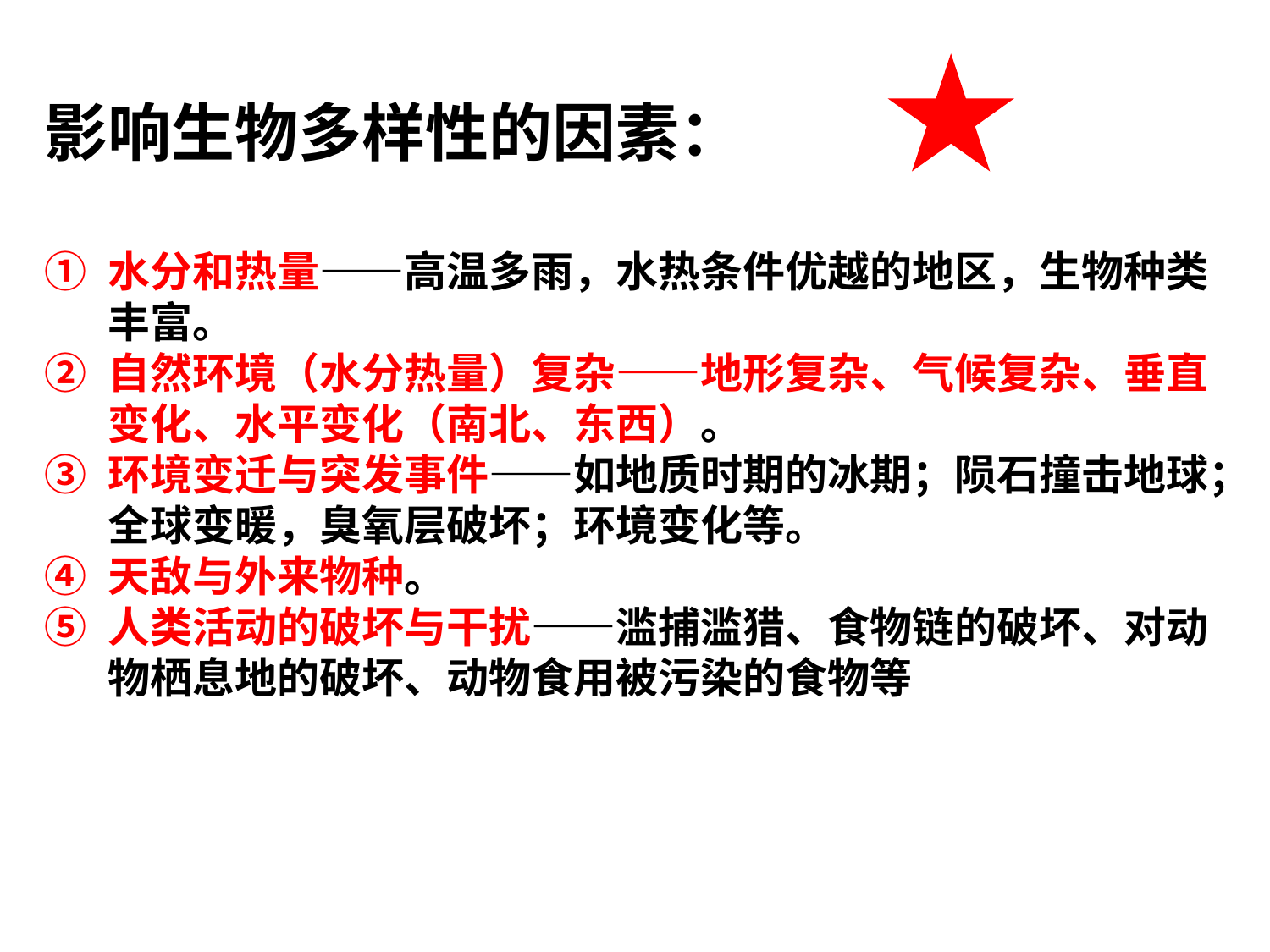

影响生物多样性的因素：

水分和热量——高温多雨，水热条件优越的地区，生物种类丰富。
自然环境（水分热量）复杂——地形复杂、气候复杂、垂直变化、水平变化（南北、东西）。
环境变迁与突发事件——如地质时期的冰期；陨石撞击地球；全球变暖，臭氧层破坏；环境变化等。
天敌与外来物种。
人类活动的破坏与干扰——滥捕滥猎、食物链的破坏、对动物栖息地的破坏、动物食用被污染的食物等